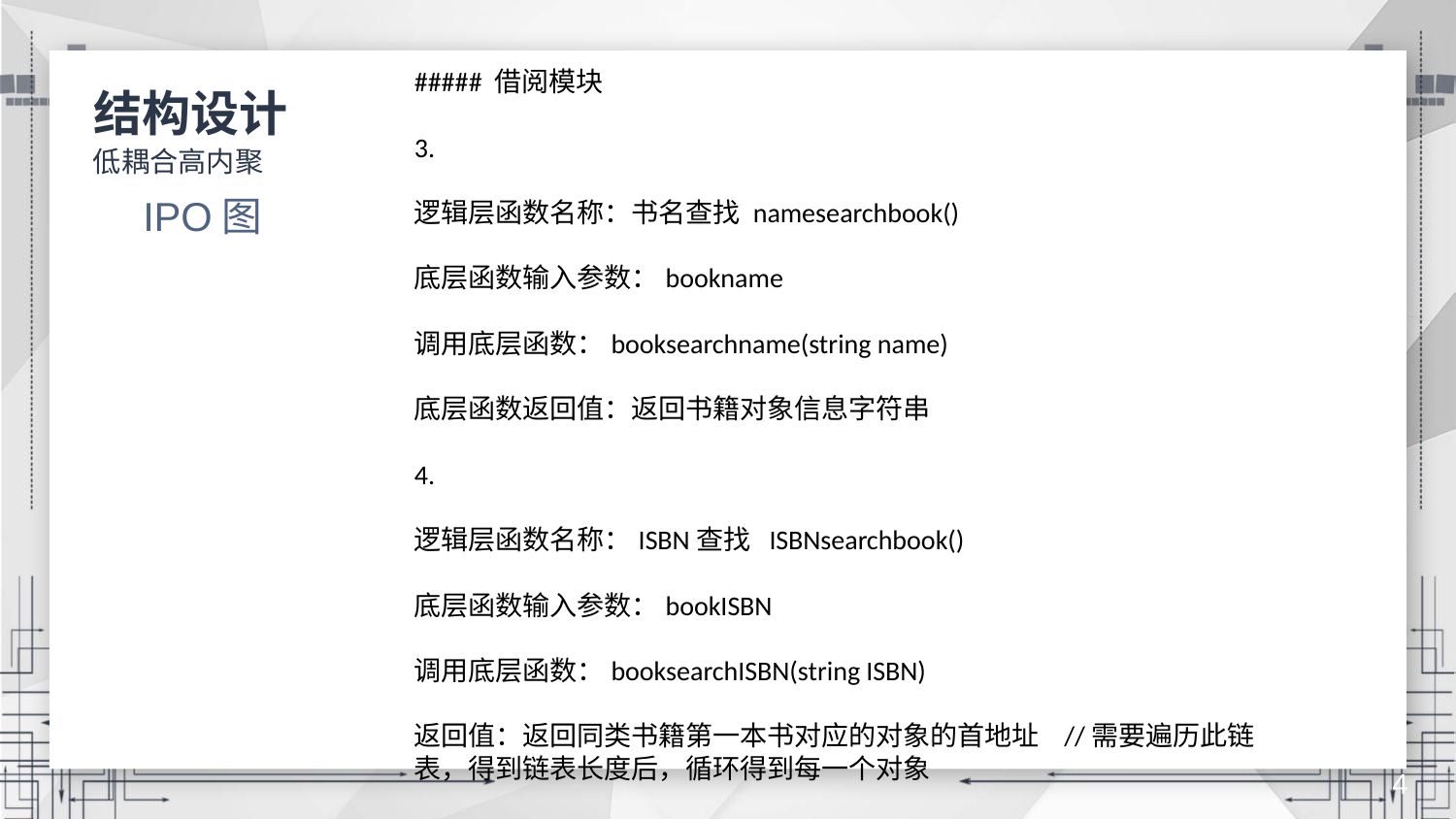

##### 借阅模块

3.

逻辑层函数名称：书名查找 namesearchbook()

底层函数输入参数：bookname

调用底层函数：booksearchname(string name)

底层函数返回值：返回书籍对象信息字符串

4.

逻辑层函数名称：ISBN查找  ISBNsearchbook()

底层函数输入参数：bookISBN

调用底层函数：booksearchISBN(string ISBN)

返回值：返回同类书籍第一本书对应的对象的首地址   //需要遍历此链表，得到链表长度后，循环得到每一个对象

结构设计
低耦合高内聚
IPO图
4